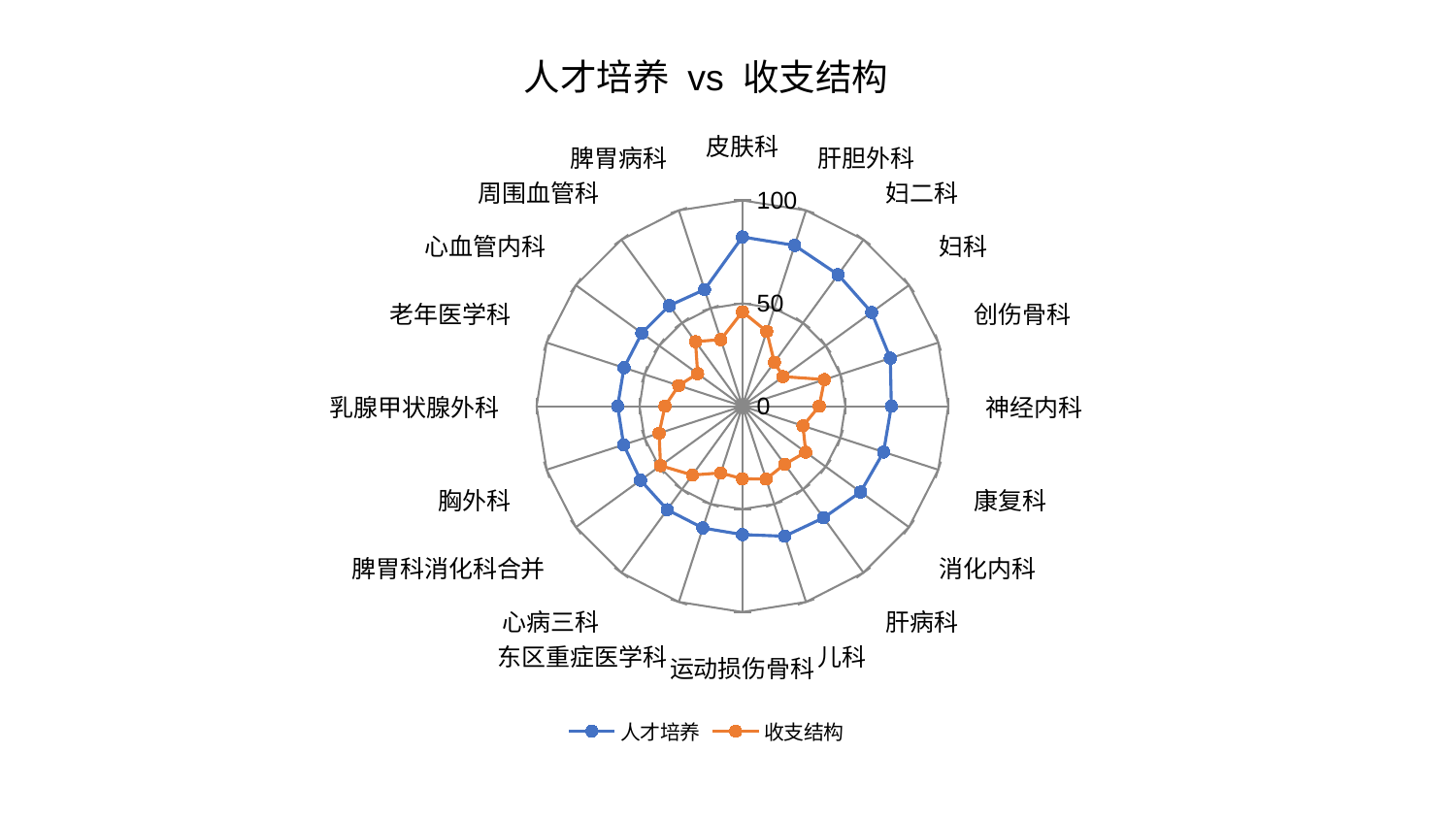

### Chart: 人才培养 vs 收支结构

| Category | 人才培养 | 收支结构 |
|---|---|---|
| 皮肤科 | 82.2318101992766 | 45.902110789086784 |
| 肝胆外科 | 82.14926414413559 | 38.223431575680756 |
| 妇二科 | 79.01442136709379 | 26.425743156740552 |
| 妇科 | 77.53442164276623 | 24.449070753157823 |
| 创伤骨科 | 75.54115559502081 | 41.90467580904558 |
| 神经内科 | 72.32369853112205 | 37.31444064098279 |
| 康复科 | 72.07304616181051 | 30.91626535483341 |
| 消化内科 | 70.94508317119376 | 38.019690596027914 |
| 肝病科 | 67.06453046708074 | 34.905624244944654 |
| 儿科 | 66.42902785443646 | 37.24892956291424 |
| 运动损伤骨科 | 62.39477709119007 | 35.30412611086301 |
| 东区重症医学科 | 62.2396042965482 | 34.1010216528852 |
| 心病三科 | 62.176731664519316 | 41.392402751906396 |
| 脾胃科消化科合并 | 61.2134012417761 | 49.189111998870956 |
| 胸外科 | 60.70433348560812 | 42.574463530428254 |
| 乳腺甲状腺外科 | 60.60975163883234 | 37.63708289004993 |
| 老年医学科 | 60.5126042190012 | 32.566530652878015 |
| 心血管内科 | 60.425498455976474 | 26.90962239651127 |
| 周围血管科 | 60.39848294326422 | 38.79620263753539 |
| 脾胃病科 | 59.58843061223654 | 34.02050231213459 |
92